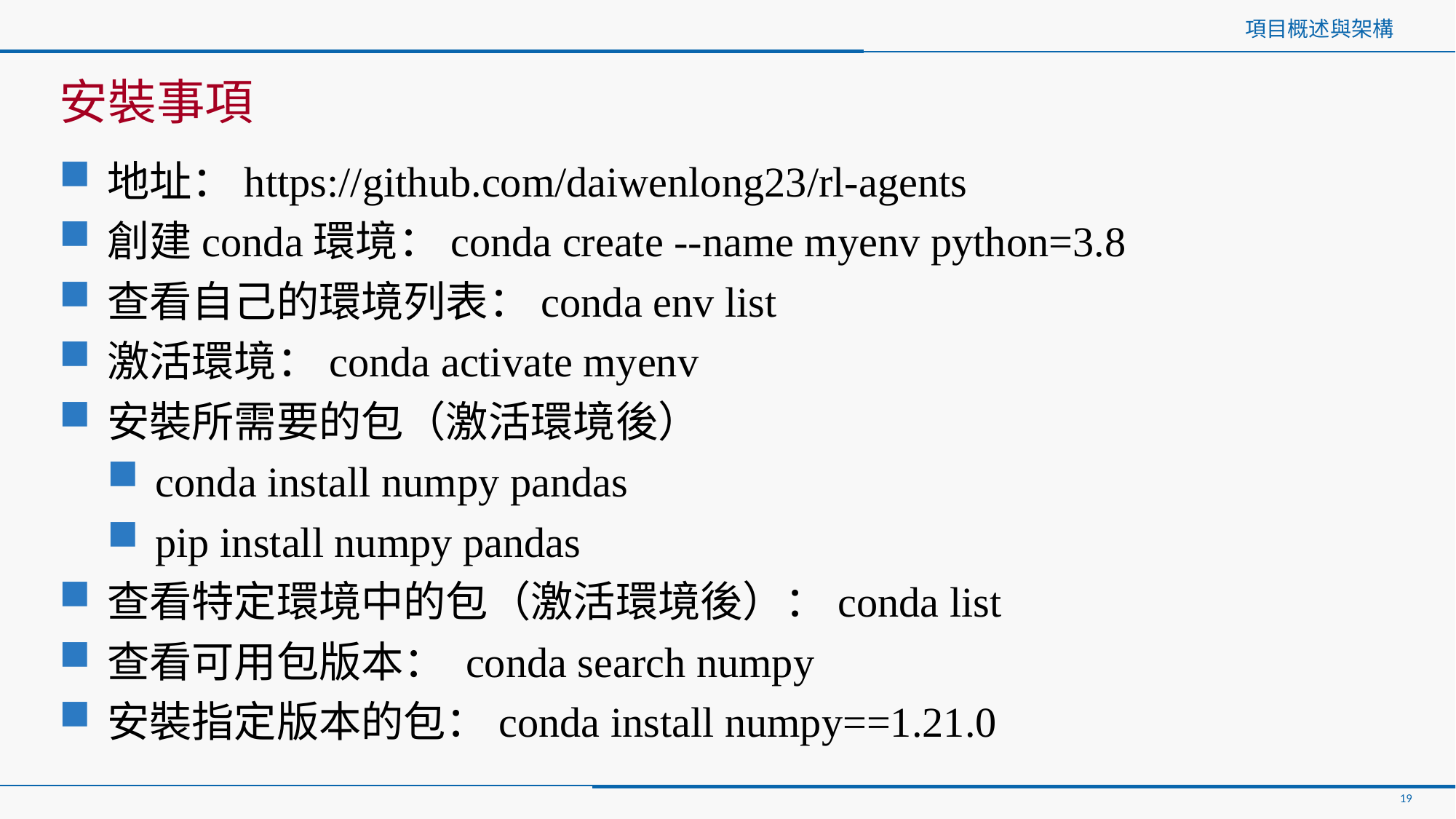

# 項目概述與架構
安裝事項
地址：https://github.com/daiwenlong23/rl-agents
創建conda環境：conda create --name myenv python=3.8
查看自己的環境列表：conda env list
激活環境：conda activate myenv
安裝所需要的包（激活環境後）
conda install numpy pandas
pip install numpy pandas
查看特定環境中的包（激活環境後）：conda list
查看可用包版本： conda search numpy
安裝指定版本的包：conda install numpy==1.21.0
19